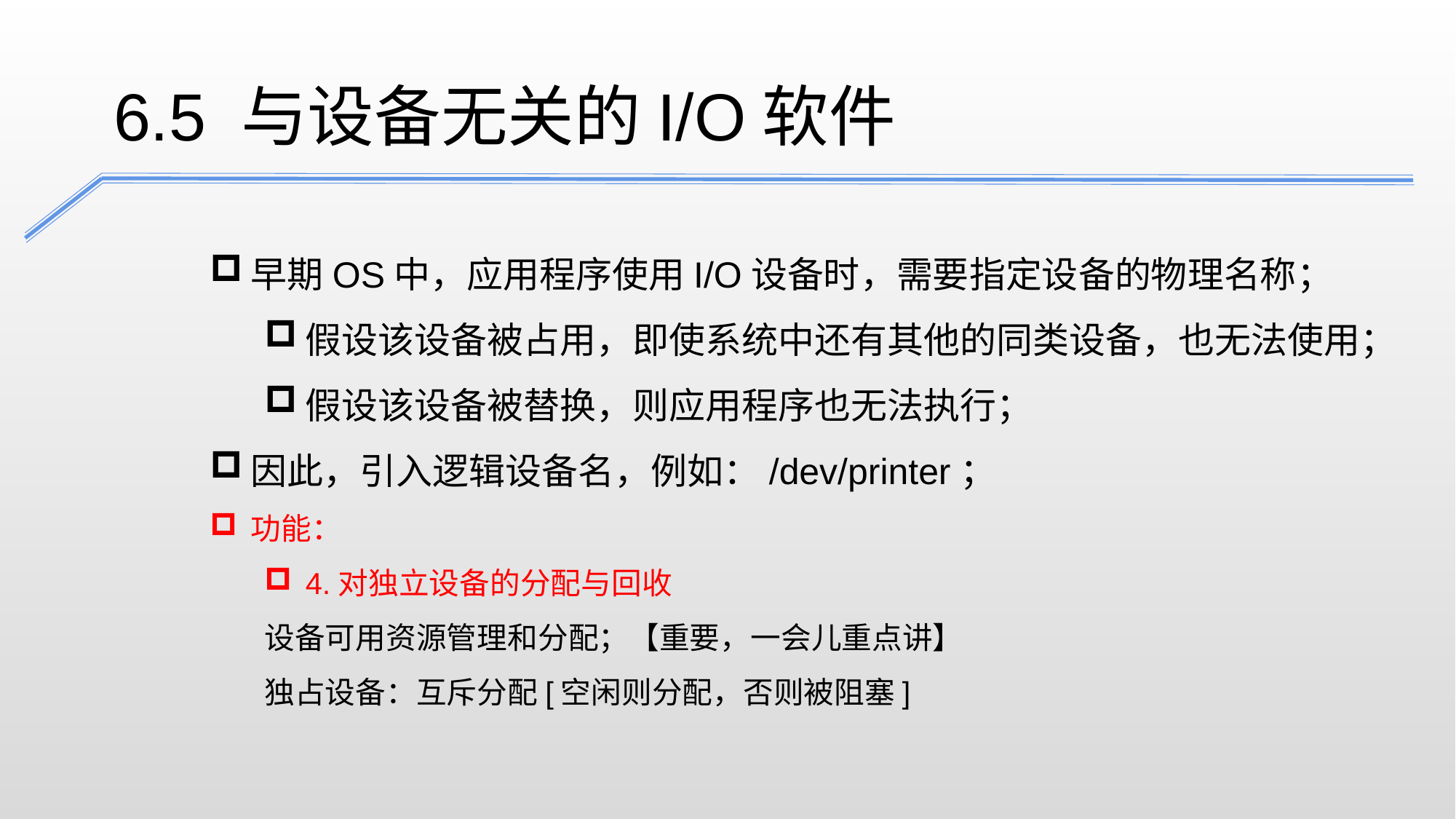

6.5 与设备无关的I/O软件
早期OS中，应用程序使用I/O设备时，需要指定设备的物理名称；
假设该设备被占用，即使系统中还有其他的同类设备，也无法使用；
假设该设备被替换，则应用程序也无法执行；
因此，引入逻辑设备名，例如：/dev/printer；
功能：
4.对独立设备的分配与回收
设备可用资源管理和分配；【重要，一会儿重点讲】
独占设备：互斥分配[空闲则分配，否则被阻塞]